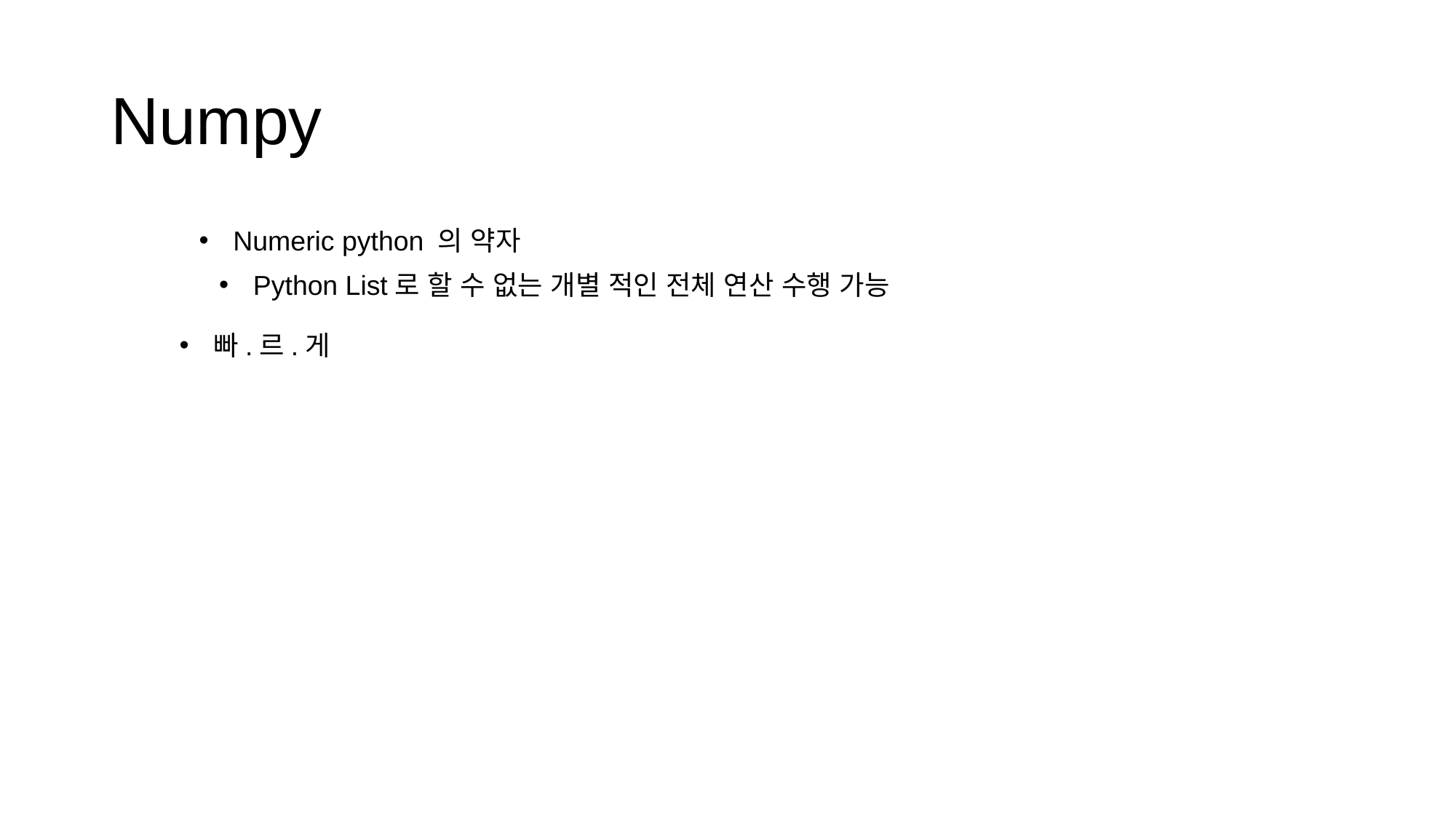

# Numpy
Numeric python 의 약자
Python List로 할 수 없는 개별 적인 전체 연산 수행 가능
빠.르.게